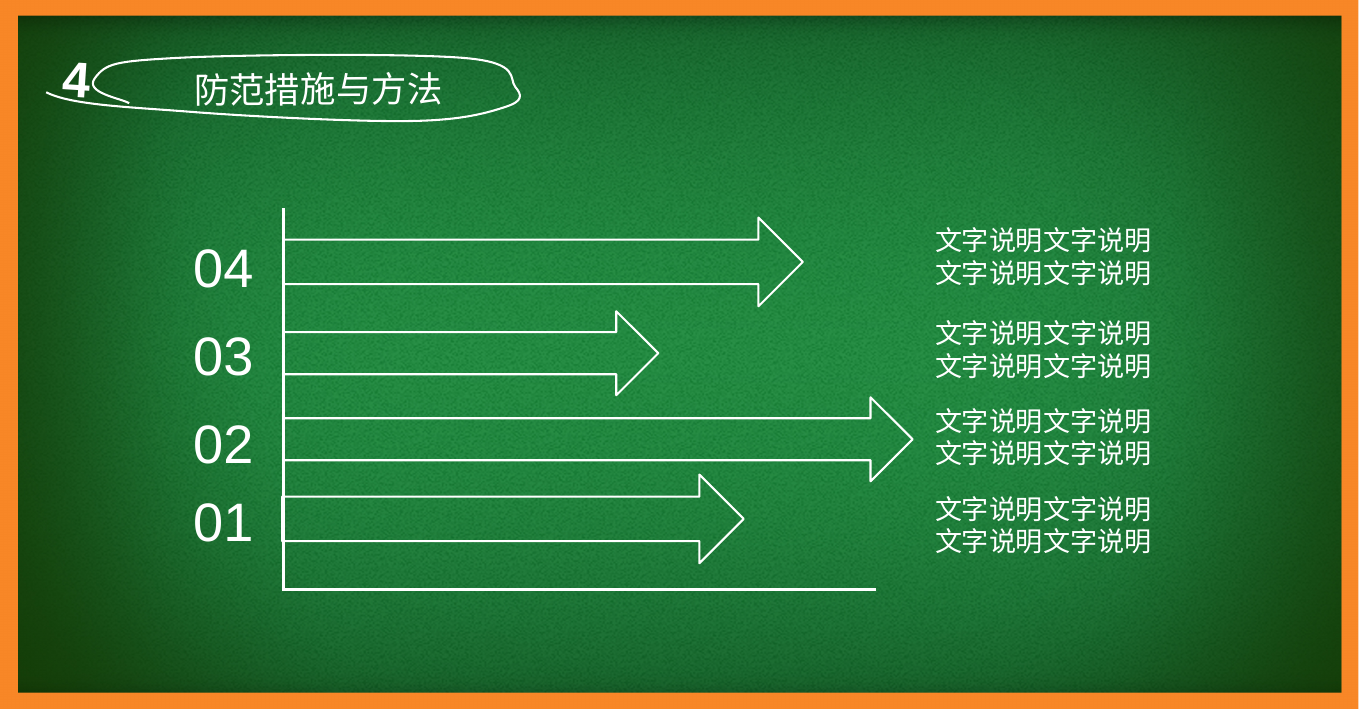

4
防范措施与方法

文字说明文字说明
文字说明文字说明
04

文字说明文字说明
文字说明文字说明
03

文字说明文字说明
文字说明文字说明
02

01
文字说明文字说明
文字说明文字说明